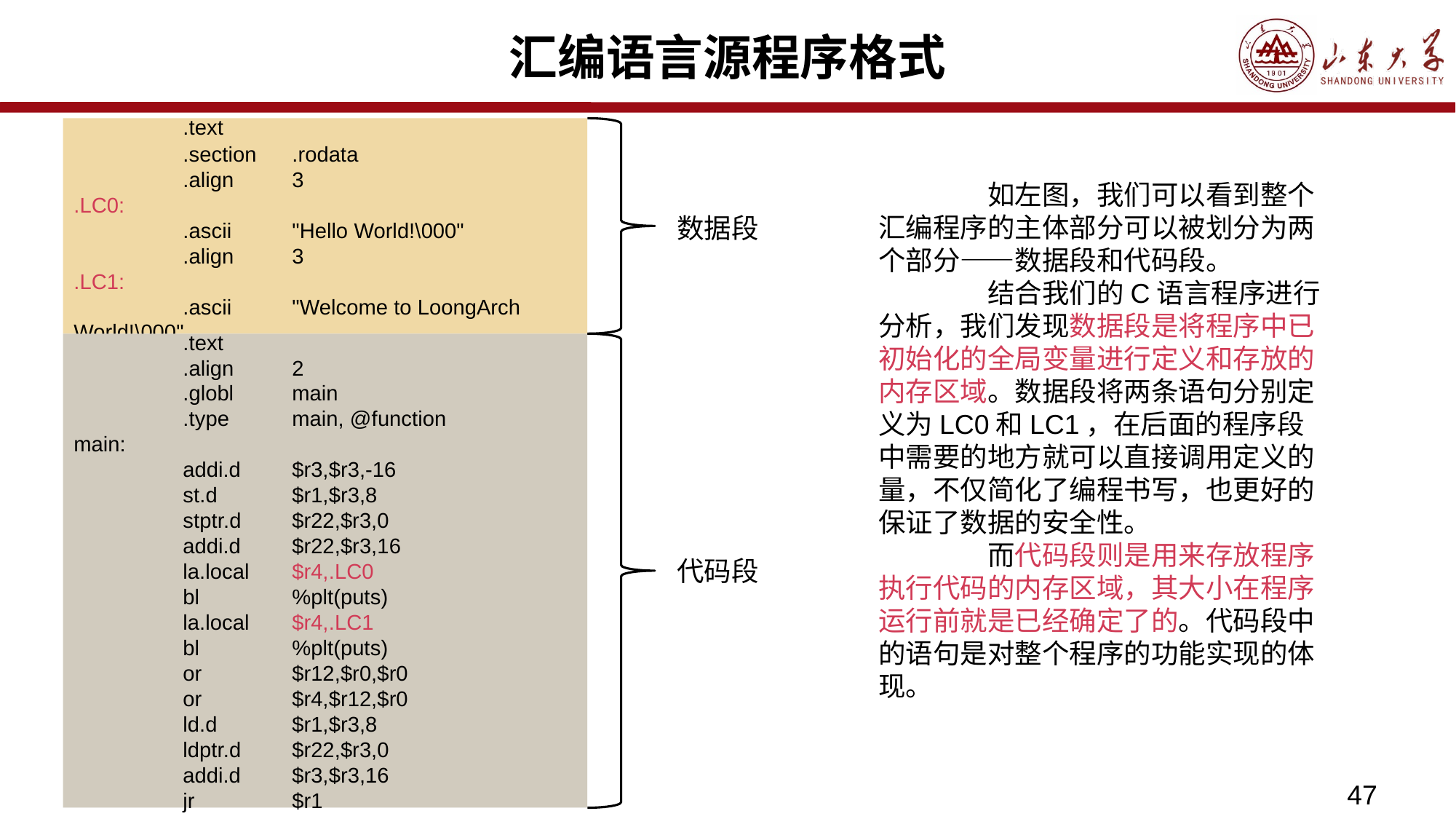

# 汇编语言源程序格式
	.text
	.section	.rodata
	.align	3
.LC0:
	.ascii	"Hello World!\000"
	.align	3
.LC1:
	.ascii	"Welcome to LoongArch World!\000"

	如左图，我们可以看到整个汇编程序的主体部分可以被划分为两个部分——数据段和代码段。
	结合我们的C语言程序进行分析，我们发现数据段是将程序中已初始化的全局变量进行定义和存放的内存区域。数据段将两条语句分别定义为LC0和LC1，在后面的程序段中需要的地方就可以直接调用定义的量，不仅简化了编程书写，也更好的保证了数据的安全性。
	而代码段则是用来存放程序执行代码的内存区域，其大小在程序运行前就是已经确定了的。代码段中的语句是对整个程序的功能实现的体现。
数据段

	.text
	.align	2
	.globl	main
	.type	main, @function
main:
	addi.d	$r3,$r3,-16
	st.d	$r1,$r3,8
	stptr.d	$r22,$r3,0
	addi.d	$r22,$r3,16
	la.local	$r4,.LC0
	bl	%plt(puts)
	la.local	$r4,.LC1
	bl	%plt(puts)
	or	$r12,$r0,$r0
	or	$r4,$r12,$r0
	ld.d	$r1,$r3,8
	ldptr.d	$r22,$r3,0
	addi.d	$r3,$r3,16
	jr	$r1
代码段
47